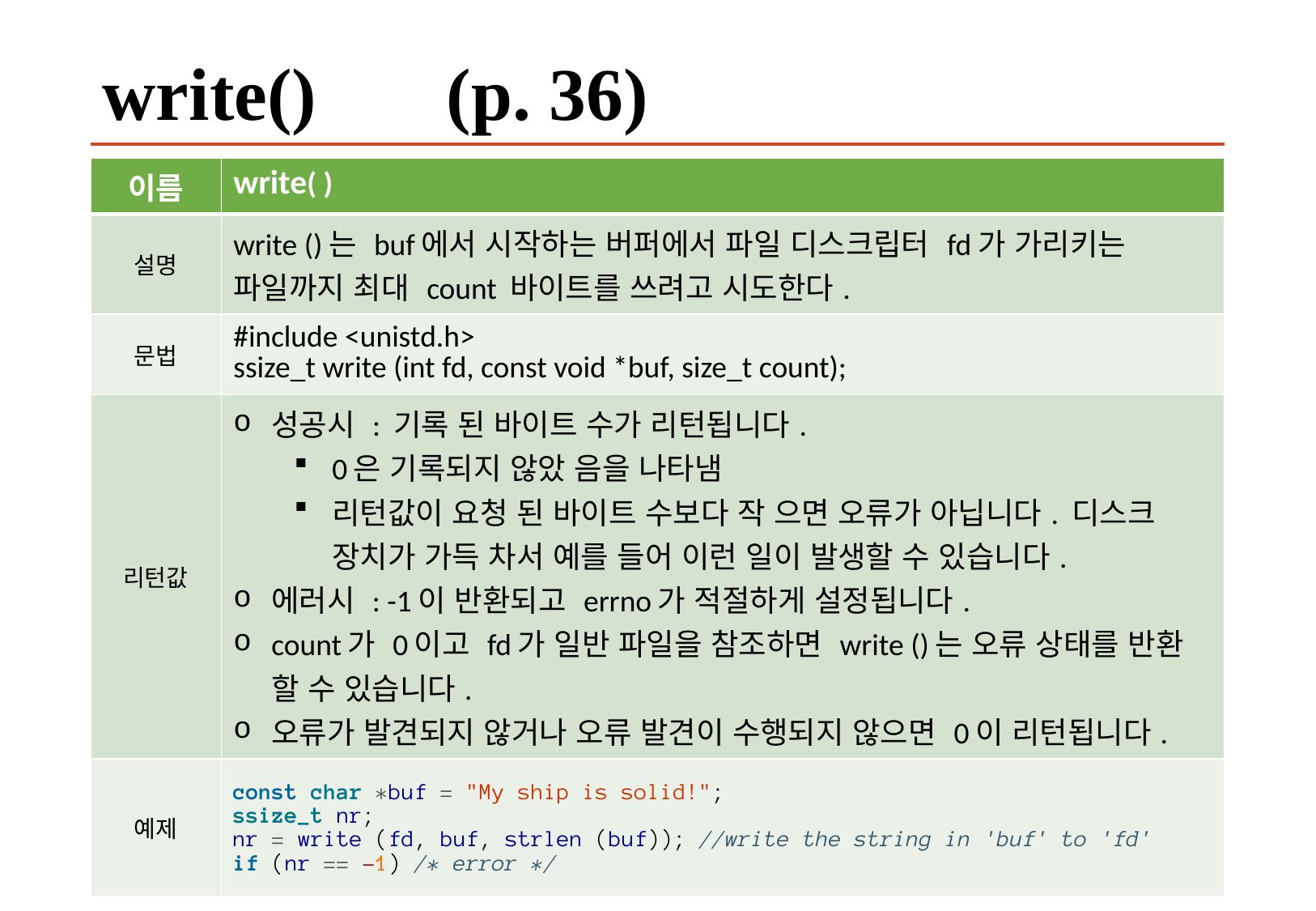

# write()       (p. 36)
| 이름 | write( ) |
| --- | --- |
| 설명 | write ()는 buf에서 시작하는 버퍼에서 파일 디스크립터 fd가 가리키는 파일까지 최대 count 바이트를 쓰려고 시도한다. |
| 문법 | #include <unistd.h> ssize\_t write (int fd, const void \*buf, size\_t count); |
| 리턴값 | 성공시 : 기록 된 바이트 수가 리턴됩니다. 0은 기록되지 않았 음을 나타냄 리턴값이 요청 된 바이트 수보다 작 으면 오류가 아닙니다. 디스크 장치가 가득 차서 예를 들어 이런 일이 발생할 수 있습니다. 에러시 : -1이 반환되고 errno가 적절하게 설정됩니다. count가 0이고 fd가 일반 파일을 참조하면 write ()는 오류 상태를 반환 할 수 있습니다. 오류가 발견되지 않거나 오류 발견이 수행되지 않으면 0이 리턴됩니다. |
| 예제 | const char \*buf = "My ship is solid!"; ssize\_t nr; nr = write (fd, buf, strlen (buf)); //write the string in 'buf' to 'fd' if (nr == -1) /\* error \*/ |
2019-06-29
리눅스 시스템 프로그래밍
76